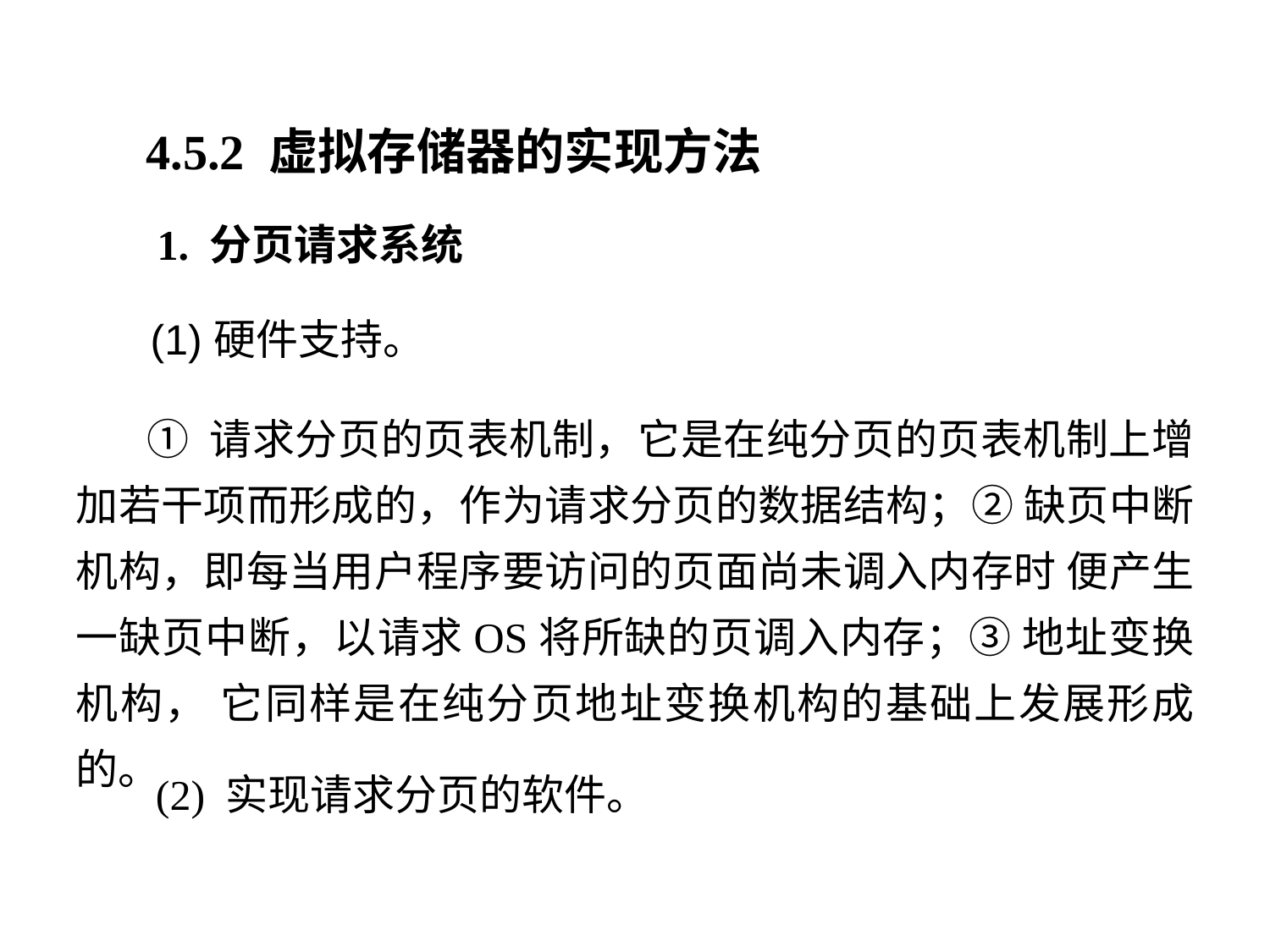

4.5.2 虚拟存储器的实现方法
1. 分页请求系统
硬件支持。
       ① 请求分页的页表机制，它是在纯分页的页表机制上增加若干项而形成的，作为请求分页的数据结构；② 缺页中断机构，即每当用户程序要访问的页面尚未调入内存时 便产生一缺页中断，以请求OS将所缺的页调入内存；③ 地址变换机构， 它同样是在纯分页地址变换机构的基础上发展形成的。
(2) 实现请求分页的软件。